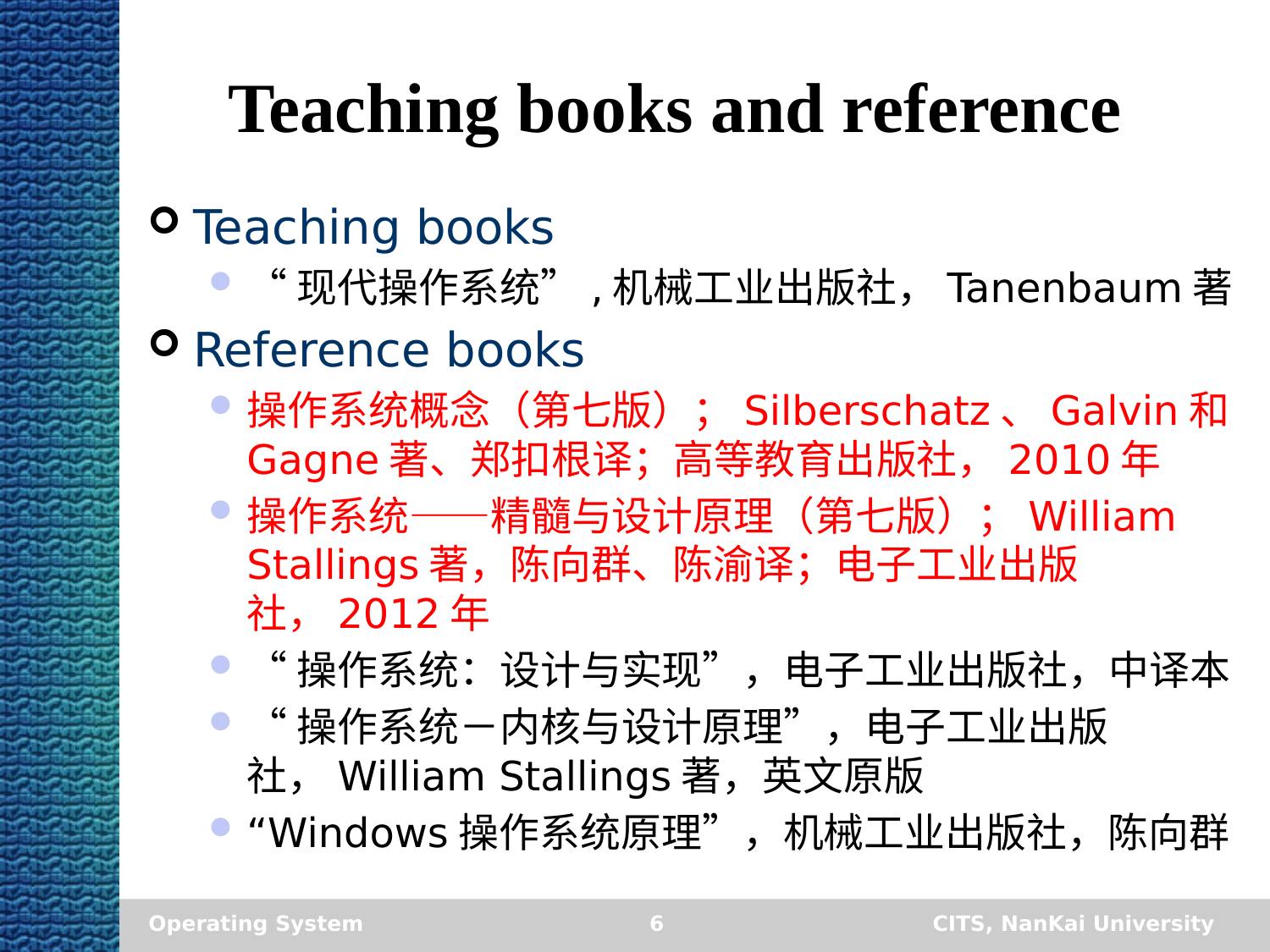

# Teaching books and reference
Teaching books
“现代操作系统”,机械工业出版社，Tanenbaum著
Reference books
操作系统概念（第七版）；Silberschatz、Galvin和Gagne著、郑扣根译；高等教育出版社，2010年
操作系统——精髓与设计原理（第七版）；William Stallings著，陈向群、陈渝译；电子工业出版社，2012年
“操作系统：设计与实现”，电子工业出版社，中译本
“操作系统－内核与设计原理”，电子工业出版社，William Stallings著，英文原版
“Windows操作系统原理”，机械工业出版社，陈向群

Operating System
6
CITS, NanKai University